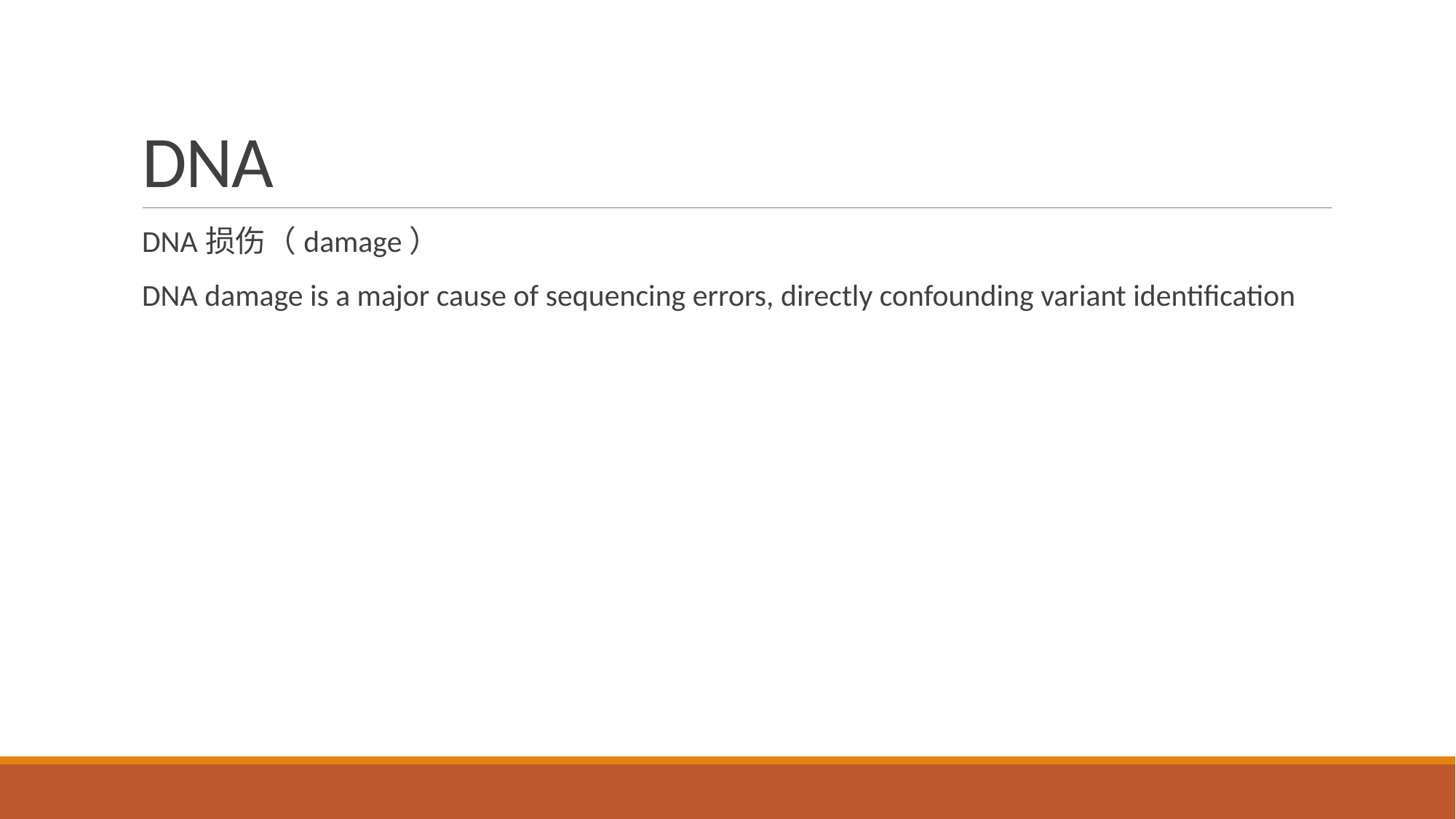

# DNA
DNA损伤（damage）
DNA damage is a major cause of sequencing errors, directly confounding variant identification